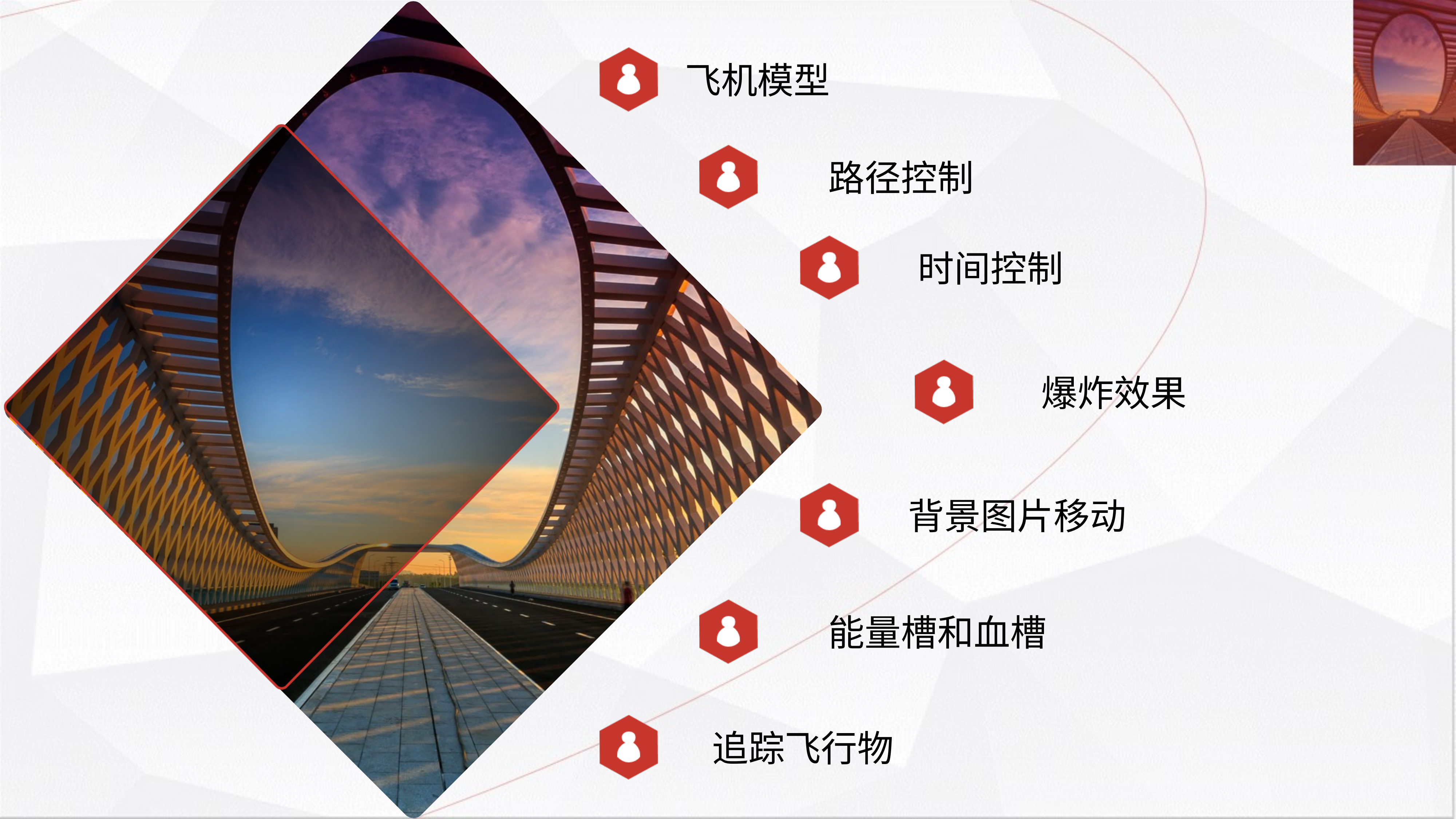

飞机模型

路径控制

时间控制

背景图片移动

能量槽和血槽

追踪飞行物

爆炸效果